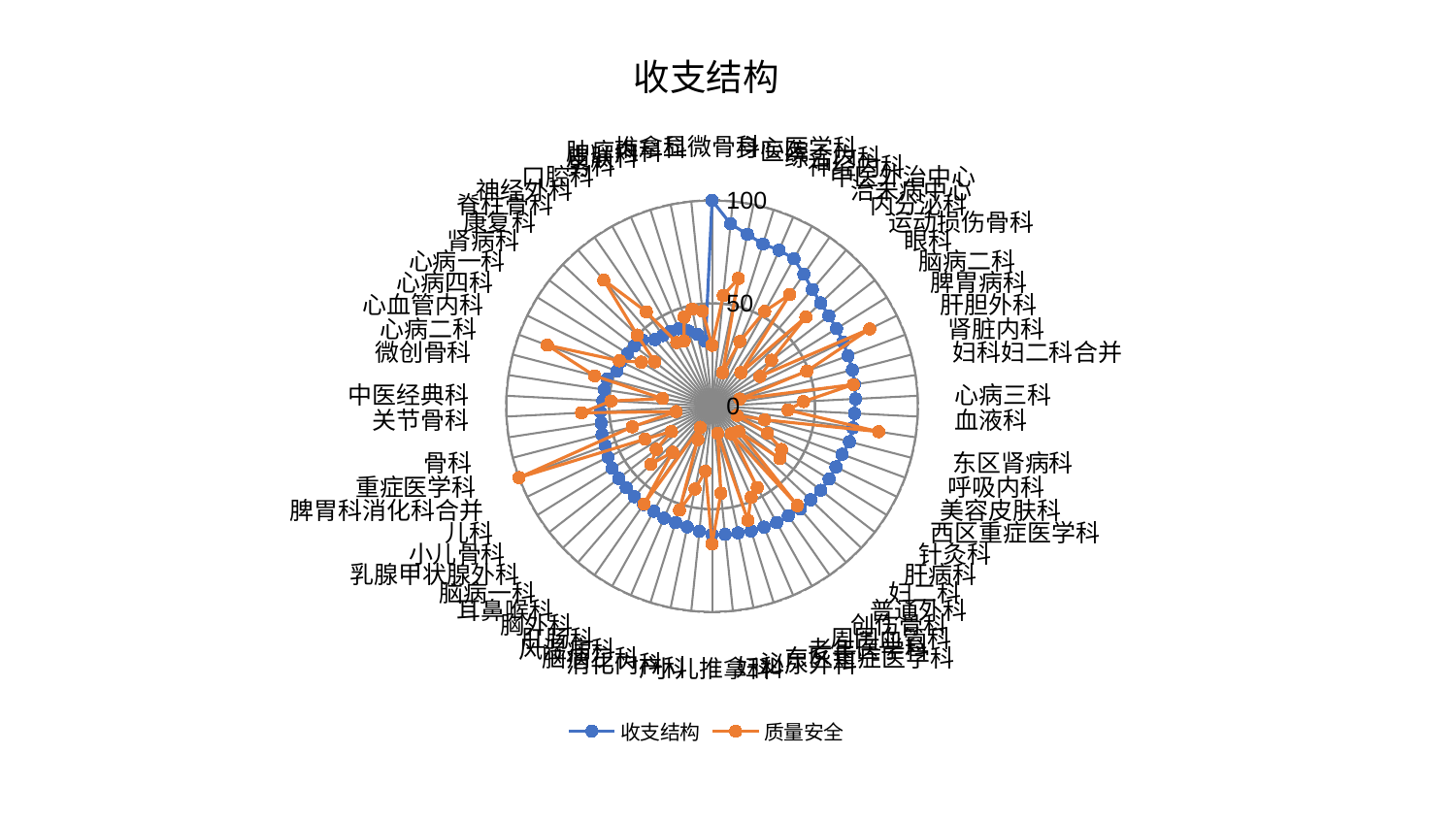

### Chart: 收支结构

| Category | 收支结构 | 质量安全 |
|---|---|---|
| 显微骨科 | 100.0 | 29.61467620967902 |
| 身心医学科 | 89.04071275067695 | 54.08736005542333 |
| 医院 | 85.23960594047163 | 63.31292349723919 |
| 综合内科 | 82.60736028301628 | 17.135064778175746 |
| 神经内科 | 82.50658570630259 | 34.238949833233676 |
| 中医外治中心 | 81.95772027032227 | 52.71042686892201 |
| 治未病中心 | 78.06618226390778 | 66.09290024718126 |
| 内分泌科 | 74.76655992100592 | 21.46021560065432 |
| 运动损伤骨科 | 72.85504866433321 | 62.89075418915534 |
| 眼科 | 71.75127443105278 | 36.51685924252685 |
| 脑病二科 | 71.27177839492617 | 27.3772259911638 |
| 脾胃病科 | 70.85819690810936 | 85.25173819728792 |
| 肝胆外科 | 70.43379805771607 | 49.089748478241944 |
| 肾脏内科 | 70.39914892950556 | 13.88162352152187 |
| 妇科妇二科合并 | 69.94952733310623 | 69.43500524573524 |
| 心病三科 | 69.81881483192981 | 44.48875640565969 |
| 血液科 | 69.27813164073612 | 36.93149012264055 |
| 东区肾病科 | 69.16915837622352 | 81.84457571977202 |
| 呼吸内科 | 68.95915656631885 | 26.366525326192836 |
| 美容皮肤科 | 67.37414739469834 | 12.922306131360937 |
| 西区重症医学科 | 67.02198168640376 | 30.00040573936189 |
| 针灸科 | 66.99383791347651 | 39.793578844786964 |
| 肝病科 | 66.75519813655687 | 41.64154669012274 |
| 妇二科 | 66.05870964290185 | 17.85964157059418 |
| 普通外科 | 65.75739567229171 | 63.61495889520884 |
| 创伤骨科 | 64.8690669502647 | 16.31710142748561 |
| 周围血管科 | 64.68914552886673 | 45.22002024140738 |
| 老年医学科 | 63.9715754476313 | 48.16347287207123 |
| 东区重症医学科 | 63.5157012656142 | 58.1178224431748 |
| 泌尿外科 | 62.838872733103706 | 13.448501665566095 |
| 妇科 | 62.60511066464087 | 42.48451547586021 |
| 小儿推拿科 | 62.35985698179022 | 67.00543141423947 |
| 产科 | 61.12237408443456 | 31.75269181990158 |
| 消化内科 | 59.90324983692183 | 41.06646458201721 |
| 脑病三科 | 59.2612420200778 | 52.95657403361119 |
| 风湿病科 | 59.1862116248995 | 17.602087486439668 |
| 肛肠科 | 58.37937565599917 | 11.711925507725354 |
| 胸外科 | 58.19764731757373 | 57.88740435489755 |
| 耳鼻喉科 | 57.96176997362245 | 29.422199373736515 |
| 脑病一科 | 57.4982594411533 | 40.956247472255065 |
| 乳腺甲状腺外科 | 57.32031995574737 | 34.31490041474065 |
| 小儿骨科 | 57.15237435024652 | 23.254100976744116 |
| 儿科 | 56.326098513938014 | 36.28780836230111 |
| 脾胃科消化科合并 | 55.2851035080978 | 100.00000000000001 |
| 重症医学科 | 55.210158322105706 | 40.08194613647822 |
| 骨科 | 54.45195812233643 | 17.63417882291128 |
| 关节骨科 | 54.35842430242985 | 63.49988996850636 |
| 中医经典科 | 53.17096189891153 | 49.185225911705245 |
| 微创骨科 | 53.05827391269104 | 24.312139600676947 |
| 心病二科 | 52.75932361492173 | 58.93872473961447 |
| 心血管内科 | 49.30788401589847 | 85.3836115186383 |
| 心病四科 | 49.29891523765014 | 50.147215933454255 |
| 心病一科 | 48.31845774644422 | 40.46922979630225 |
| 肾病科 | 47.79780391726713 | 35.23971541790947 |
| 康复科 | 46.841285577497636 | 50.19280071862835 |
| 脊柱骨科 | 42.653276990177716 | 80.76516959676731 |
| 神经外科 | 41.81119385579093 | 55.872645390230176 |
| 口腔科 | 41.55176195037345 | 35.38441657730633 |
| 男科 | 40.97464065220491 | 34.46343471184257 |
| 皮肤科 | 38.36187841015871 | 45.3620069566152 |
| 肿瘤内科 | 35.6649941062646 | 48.1546728305786 |
| 推拿科 | 31.702777928633918 | 46.37160158877645 |
58